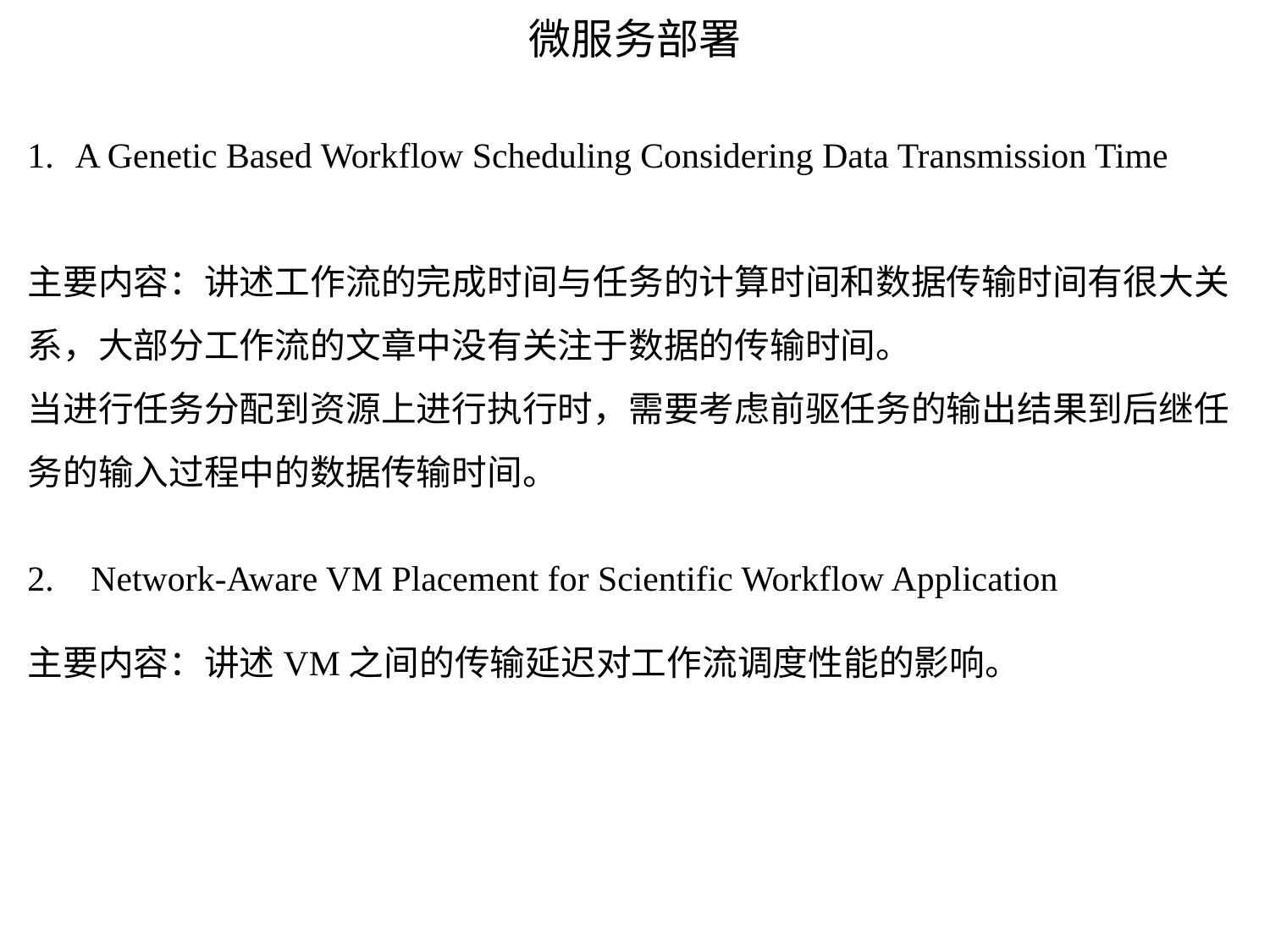

# 微服务部署
A Genetic Based Workflow Scheduling Considering Data Transmission Time

主要内容：讲述工作流的完成时间与任务的计算时间和数据传输时间有很大关系，大部分工作流的文章中没有关注于数据的传输时间。
当进行任务分配到资源上进行执行时，需要考虑前驱任务的输出结果到后继任务的输入过程中的数据传输时间。

Network-Aware VM Placement for Scientific Workflow Application

主要内容：讲述VM之间的传输延迟对工作流调度性能的影响。